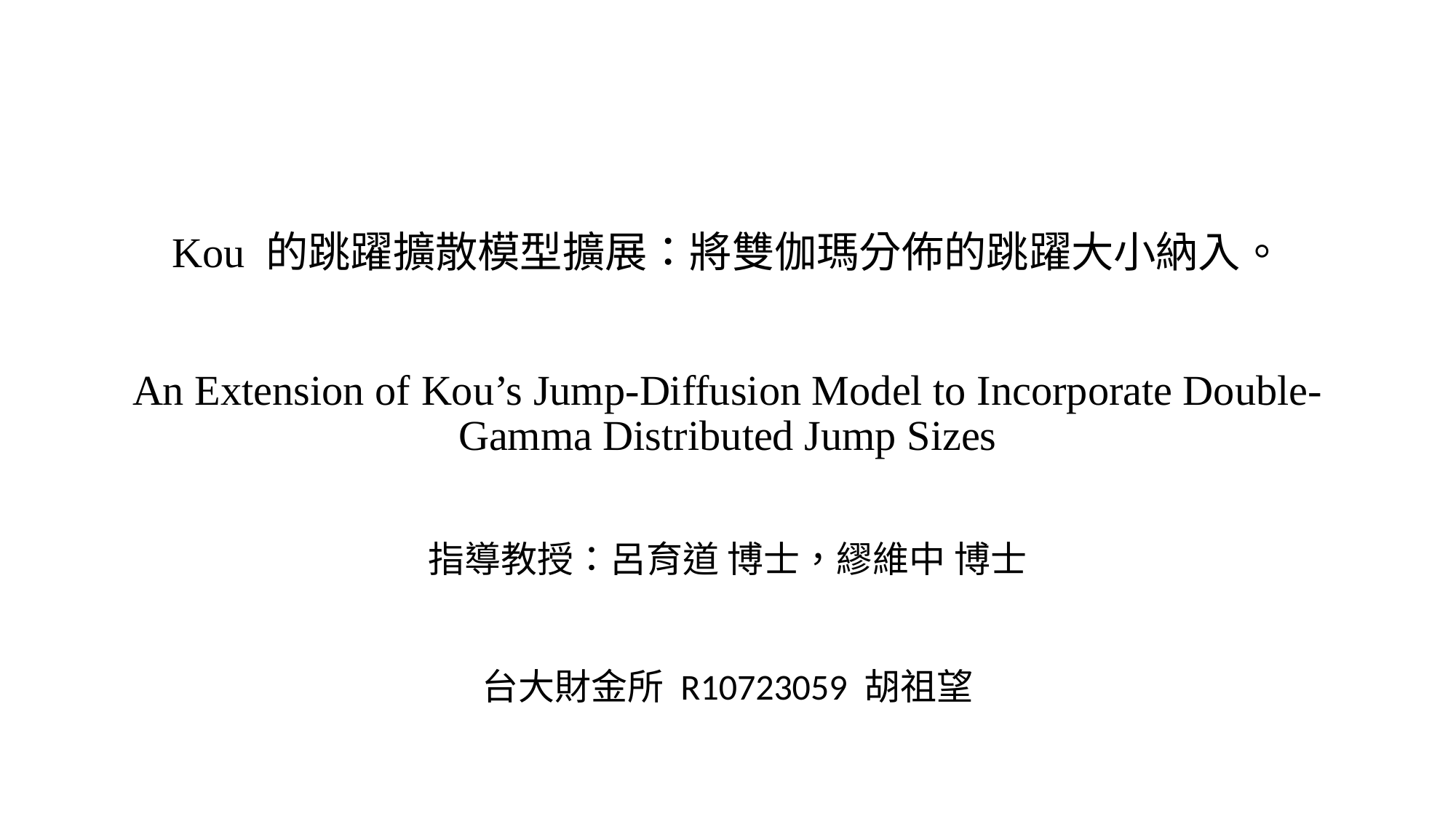

# Kou 的跳躍擴散模型擴展：將雙伽瑪分佈的跳躍大小納入。 An Extension of Kou’s Jump-Diffusion Model to Incorporate Double-Gamma Distributed Jump Sizes
指導教授：呂育道 博士，繆維中 博士
台大財金所 R10723059 胡祖望